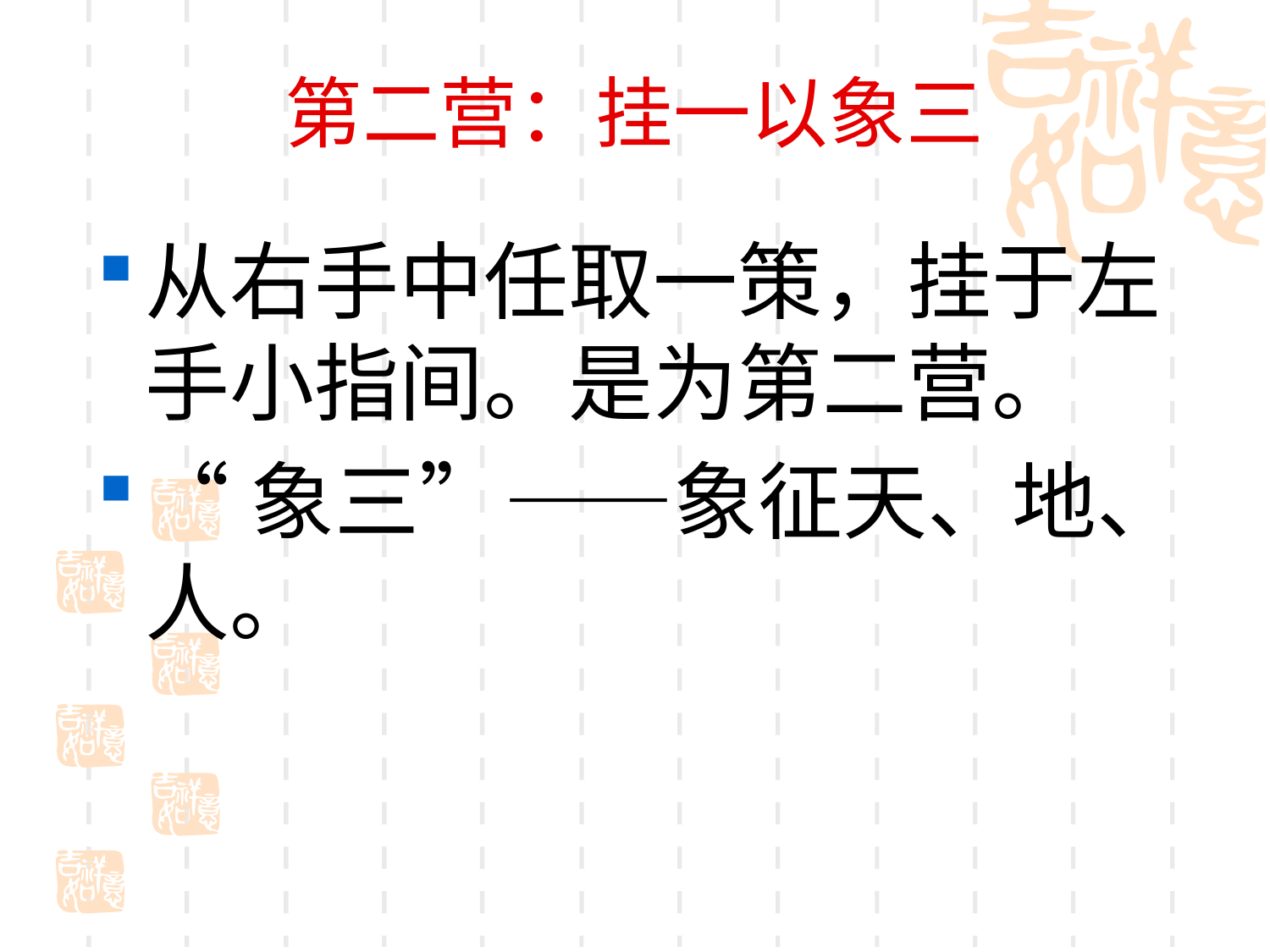

# 第二营：挂一以象三
从右手中任取一策，挂于左手小指间。是为第二营。
“象三”——象征天、地、人。